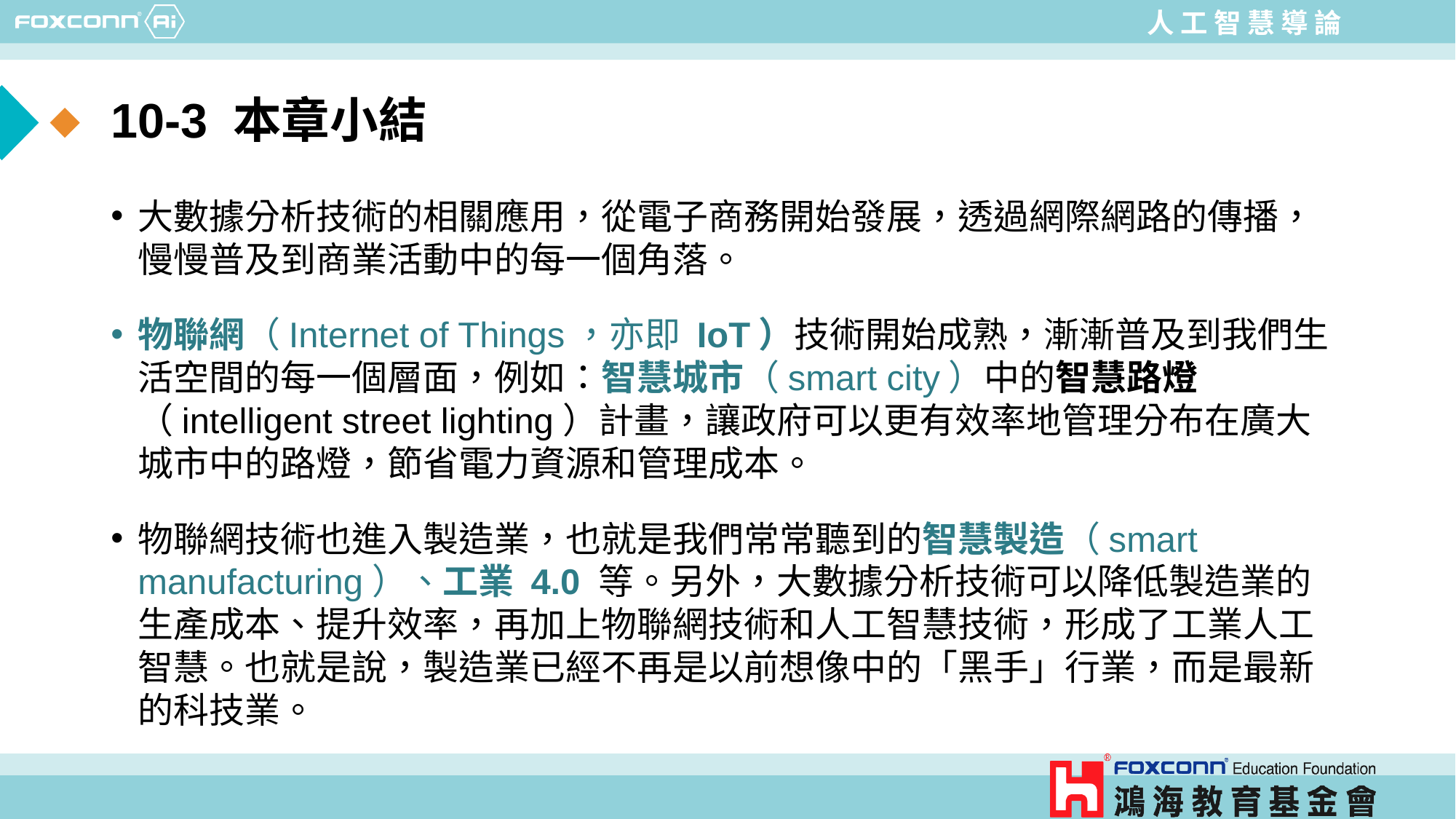

# 10-3 本章小結
大數據分析技術的相關應用，從電子商務開始發展，透過網際網路的傳播，慢慢普及到商業活動中的每一個角落。
物聯網（Internet of Things，亦即 IoT）技術開始成熟，漸漸普及到我們生活空間的每一個層面，例如：智慧城市（smart city）中的智慧路燈（intelligent street lighting）計畫，讓政府可以更有效率地管理分布在廣大城市中的路燈，節省電力資源和管理成本。
物聯網技術也進入製造業，也就是我們常常聽到的智慧製造（smart manufacturing）、工業 4.0 等。另外，大數據分析技術可以降低製造業的生產成本、提升效率，再加上物聯網技術和人工智慧技術，形成了工業人工智慧。也就是說，製造業已經不再是以前想像中的「黑手」行業，而是最新的科技業。